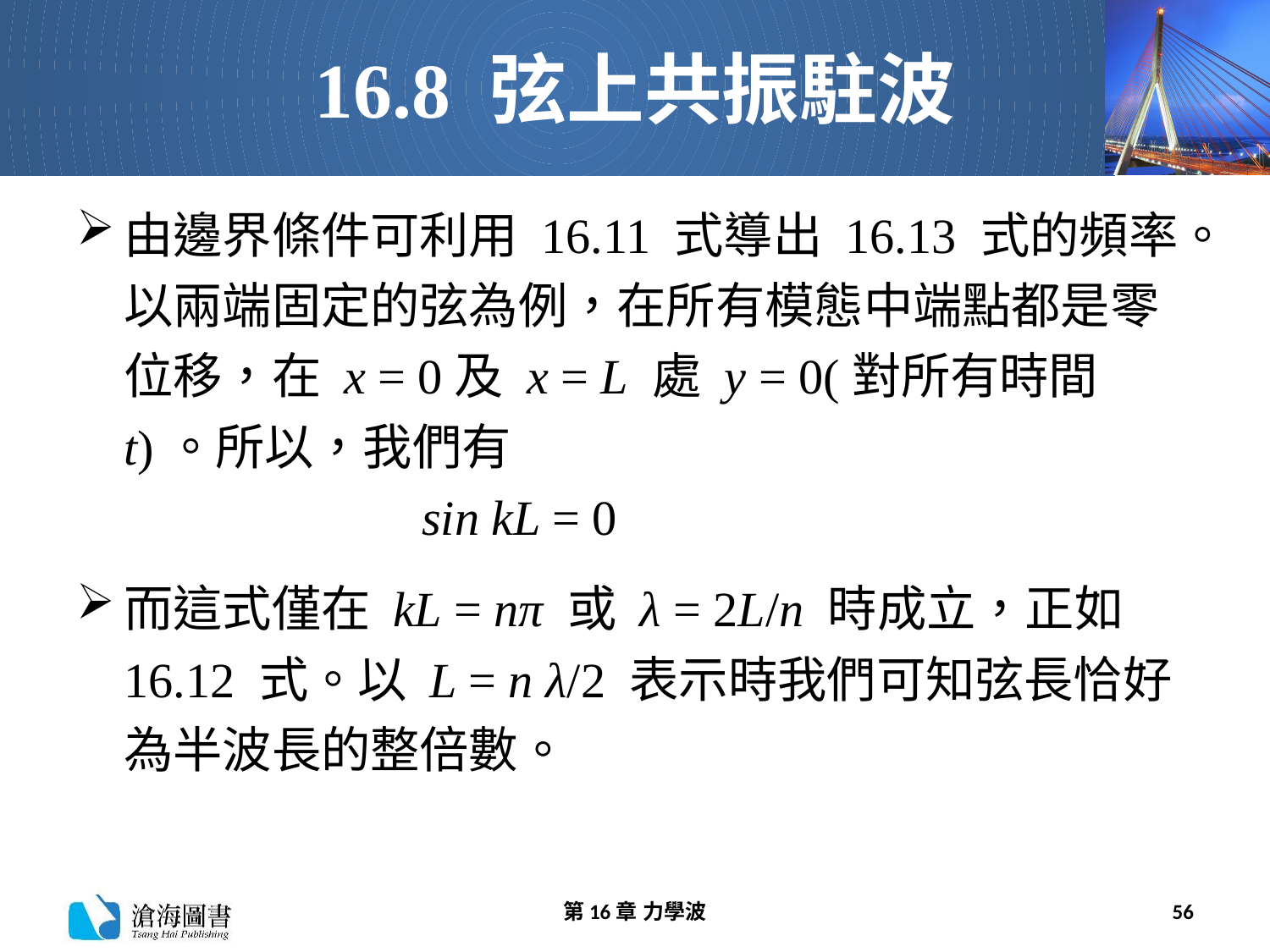

# 16.8 弦上共振駐波
由邊界條件可利用 16.11 式導出 16.13 式的頻率。以兩端固定的弦為例，在所有模態中端點都是零位移，在 x = 0及 x = L 處 y = 0(對所有時間 t)。所以，我們有
                          sin kL = 0
而這式僅在 kL = nπ 或 λ = 2L/n 時成立，正如 16.12 式。以 L = n λ/2 表示時我們可知弦長恰好為半波長的整倍數。
第16章 力學波
56